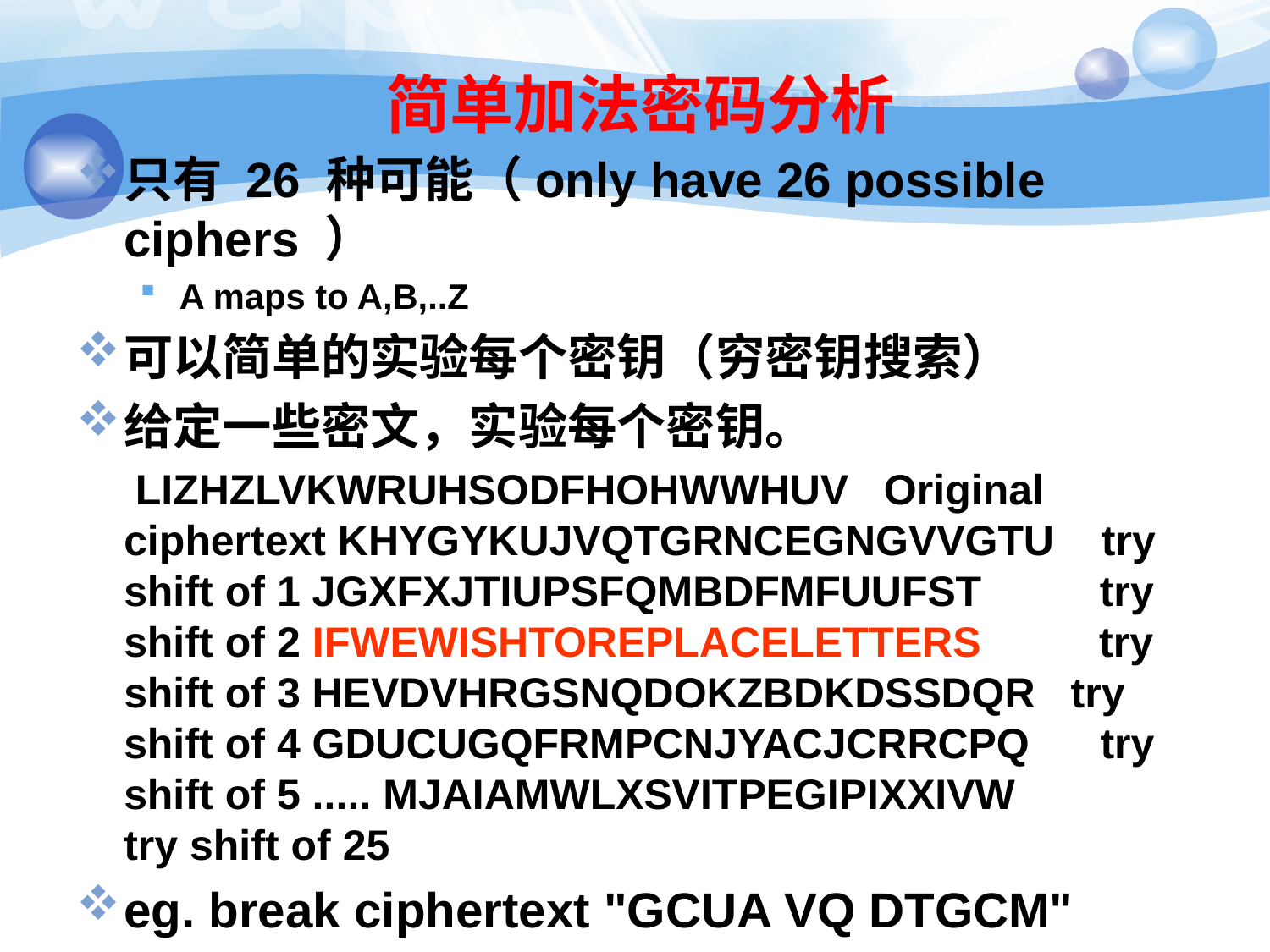

# 简单加法密码分析
只有 26 种可能（only have 26 possible ciphers ）
A maps to A,B,..Z
可以简单的实验每个密钥（穷密钥搜索）
给定一些密文，实验每个密钥。
     LIZHZLVKWRUHSODFHOHWWHUV   Original ciphertext KHYGYKUJVQTGRNCEGNGVVGTU    try shift of 1 JGXFXJTIUPSFQMBDFMFUUFST          try shift of 2 IFWEWISHTOREPLACELETTERS          try shift of 3 HEVDVHRGSNQDOKZBDKDSSDQR   try shift of 4 GDUCUGQFRMPCNJYACJCRRCPQ      try shift of 5 ..... MJAIAMWLXSVITPEGIPIXXIVW          try shift of 25
eg. break ciphertext "GCUA VQ DTGCM"